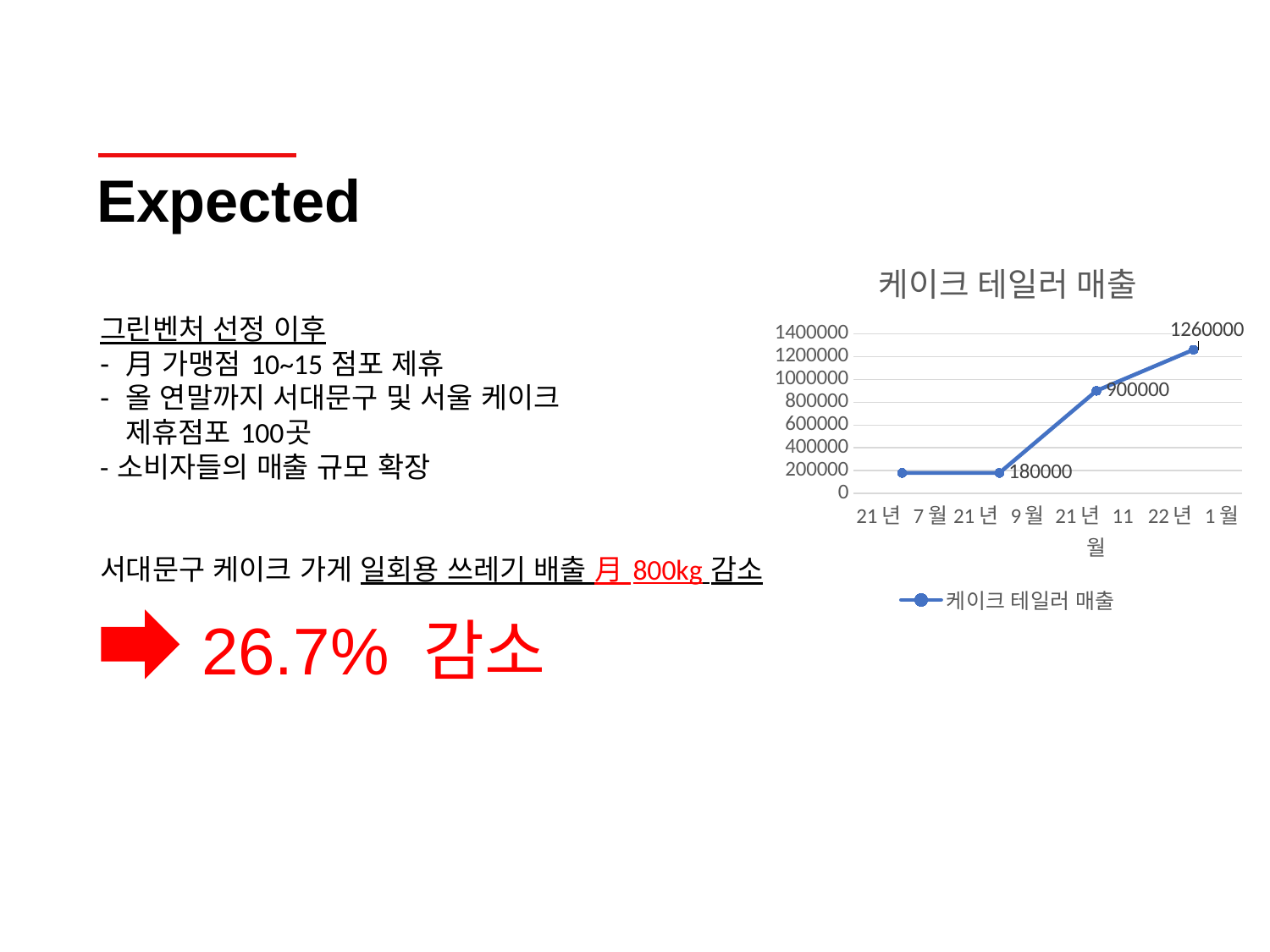

# Expected

### Chart:

| Category | 케이크 테일러 매출 |
|---|---|
| 21년 7월 | 180000.0 |
| 21년 9월 | 180000.0 |
| 21년 11월 | 900000.0 |
| 22년 1월 | 1260000.0 |
그린벤처 선정 이후
月 가맹점 10~15 점포 제휴
올 연말까지 서대문구 및 서울 케이크
   제휴점포 100곳
- 소비자들의 매출 규모 확장

서대문구 케이크 가게 일회용 쓰레기 배출 月 800kg 감소

26.7% 감소